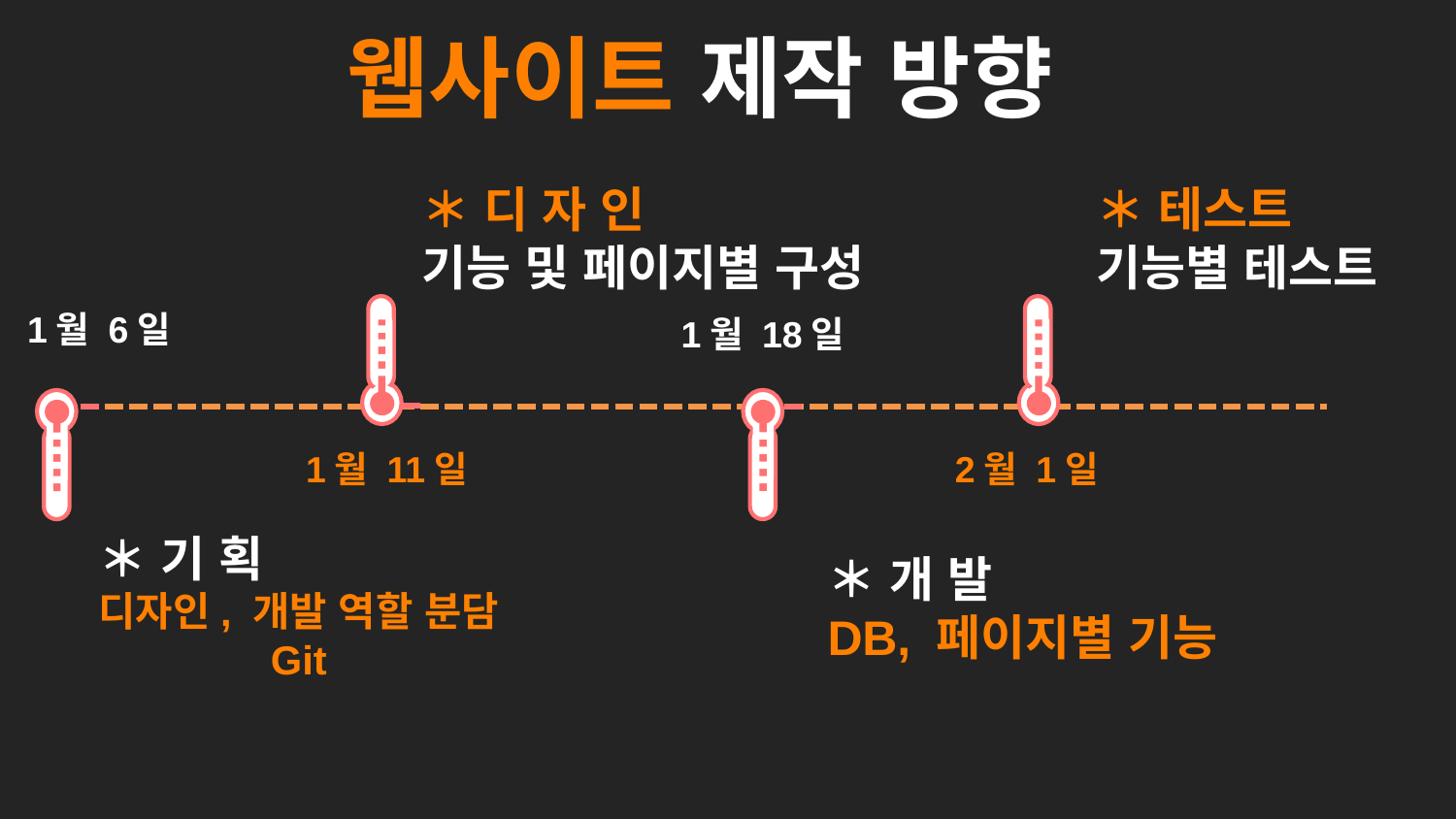

# 웹사이트 제작 방향

＊ 디 자 인
기능 및 페이지별 구성
1월 11일

＊ 테스트
기능별 테스트

2월 1일

1월 6일
1월 18일

＊ 개 발
DB, 페이지별 기능

＊ 기 획
디자인, 개발 역할 분담
Git